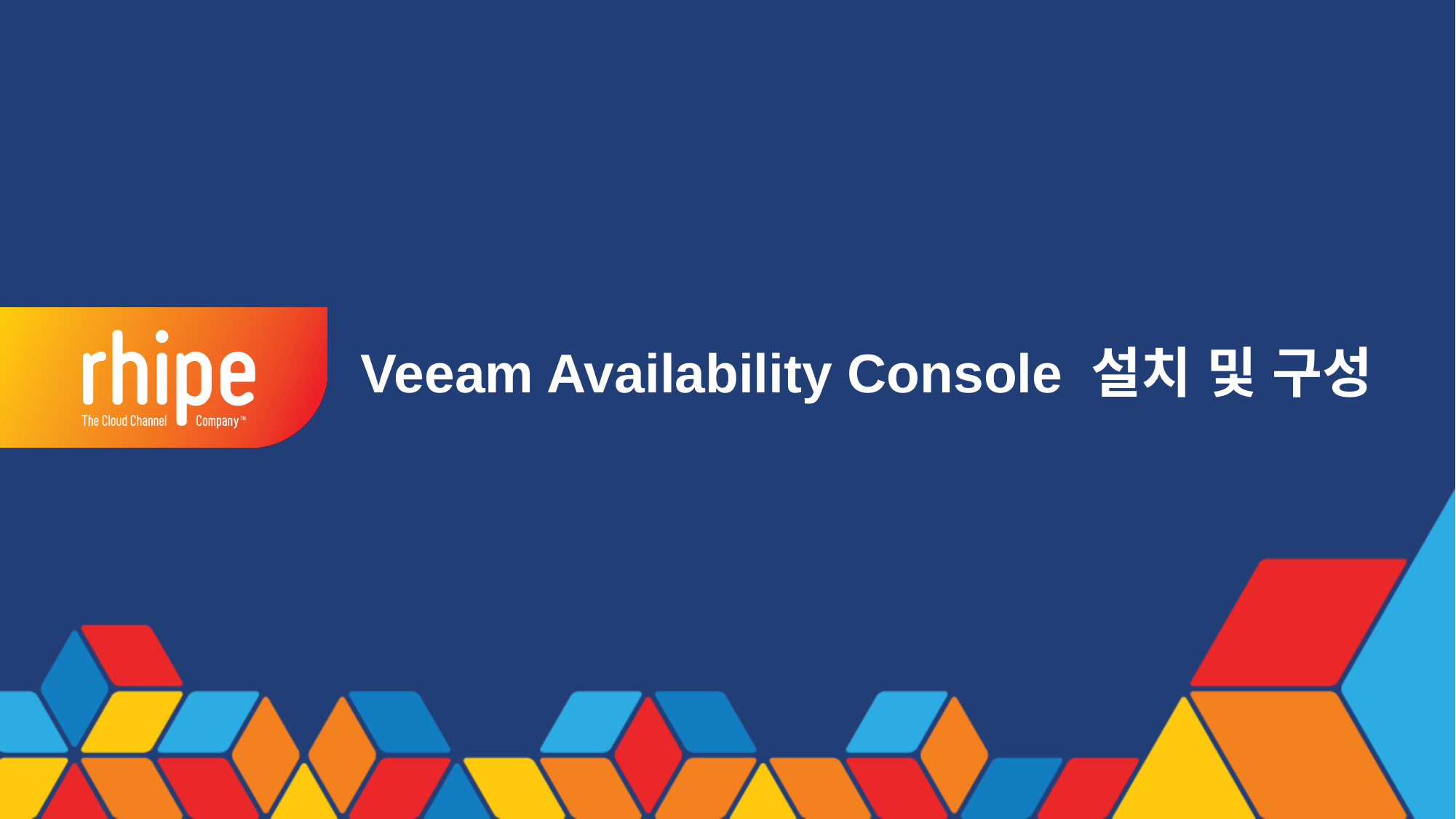

# Veeam Availability Console 설치 및 구성